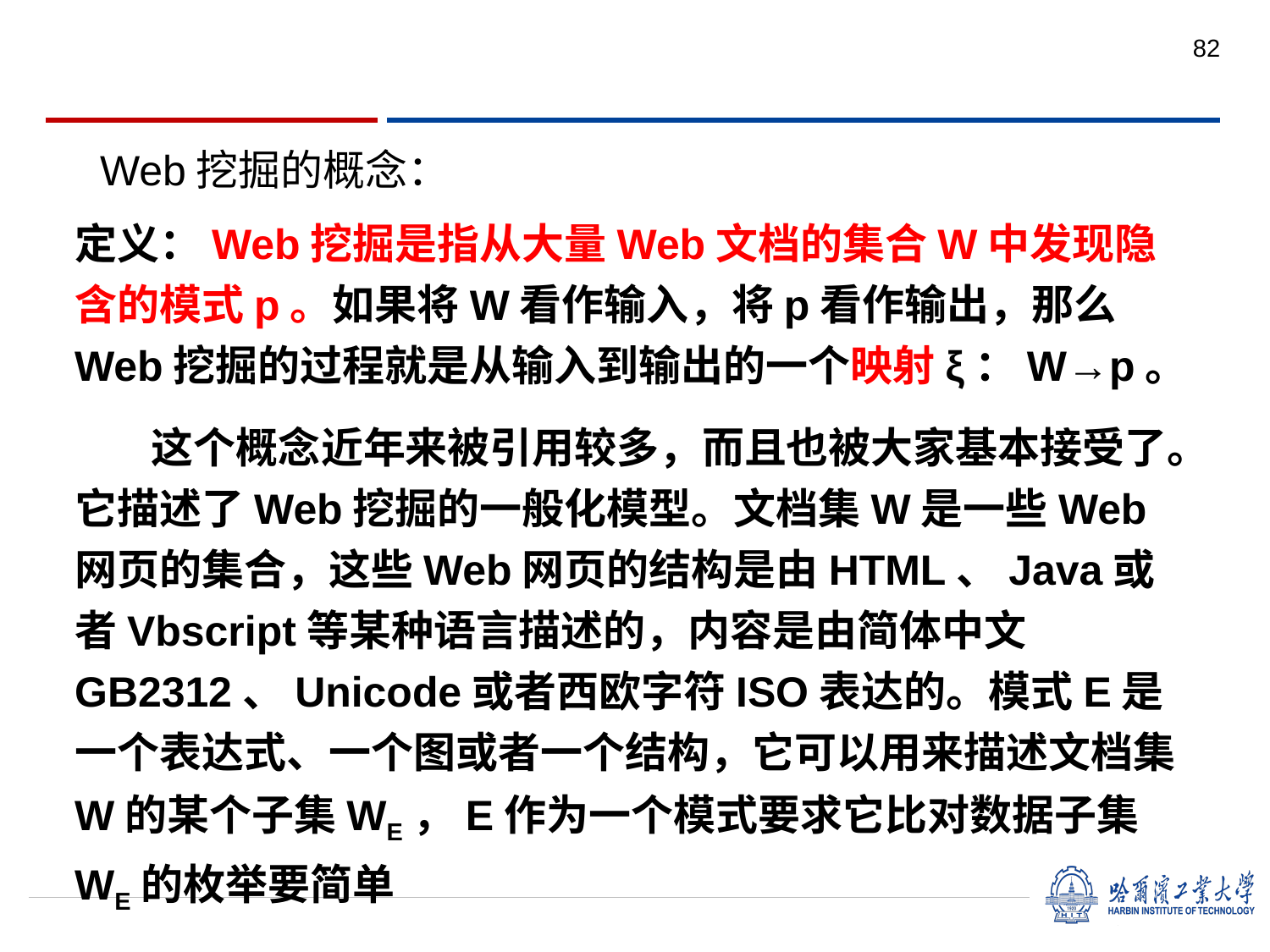

# Web挖掘的概念：
82
定义：Web挖掘是指从大量Web文档的集合W中发现隐含的模式p。如果将W看作输入，将p看作输出，那么Web挖掘的过程就是从输入到输出的一个映射ξ：W→p。
       这个概念近年来被引用较多，而且也被大家基本接受了。它描述了Web挖掘的一般化模型。文档集W是一些Web网页的集合，这些Web网页的结构是由HTML、Java或者Vbscript等某种语言描述的，内容是由简体中文GB2312、Unicode或者西欧字符ISO表达的。模式E是一个表达式、一个图或者一个结构，它可以用来描述文档集W的某个子集WE，E作为一个模式要求它比对数据子集WE的枚举要简单